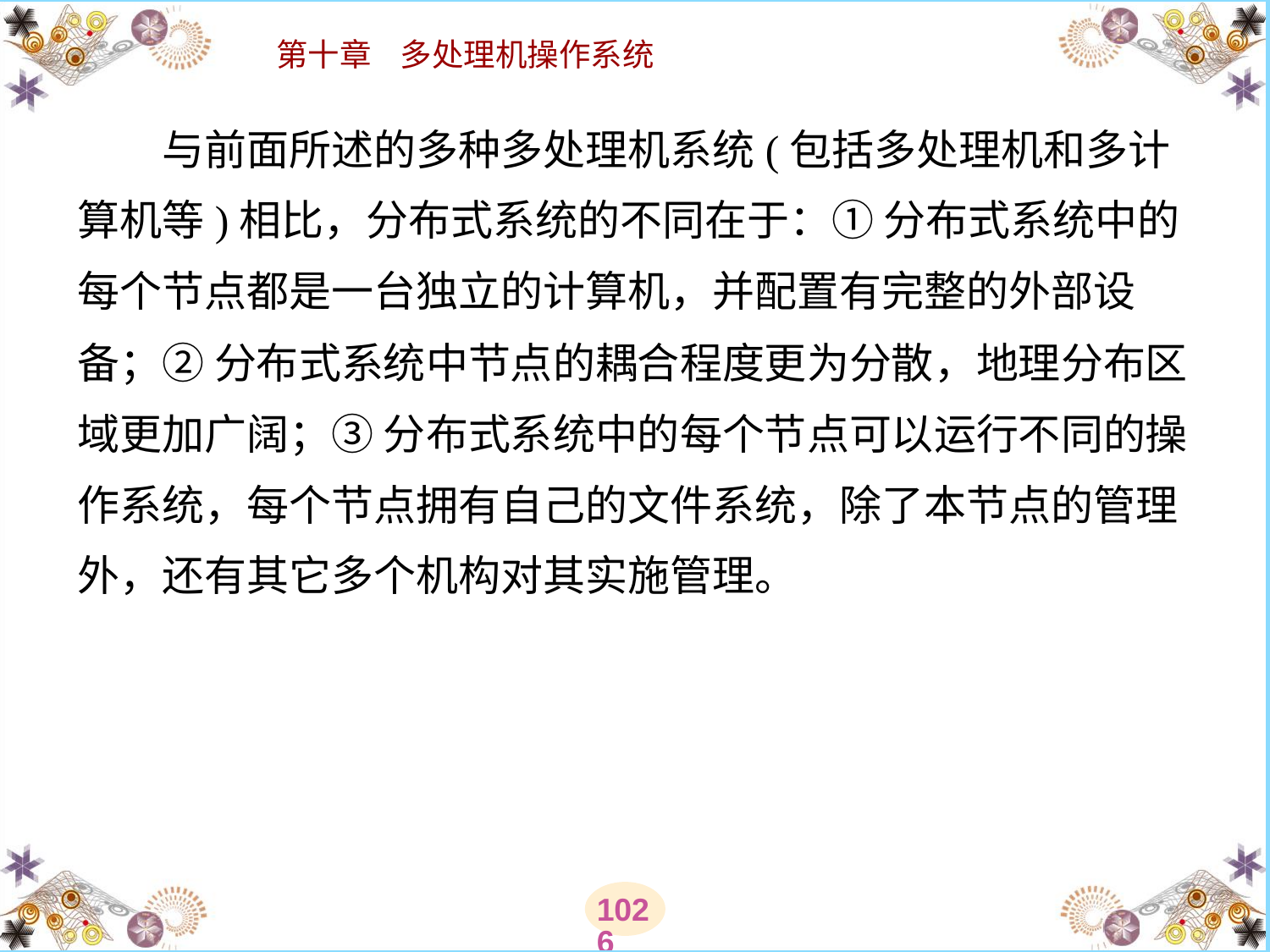

# 与前面所述的多种多处理机系统(包括多处理机和多计算机等)相比，分布式系统的不同在于：① 分布式系统中的每个节点都是一台独立的计算机，并配置有完整的外部设备；② 分布式系统中节点的耦合程度更为分散，地理分布区域更加广阔；③ 分布式系统中的每个节点可以运行不同的操作系统，每个节点拥有自己的文件系统，除了本节点的管理外，还有其它多个机构对其实施管理。